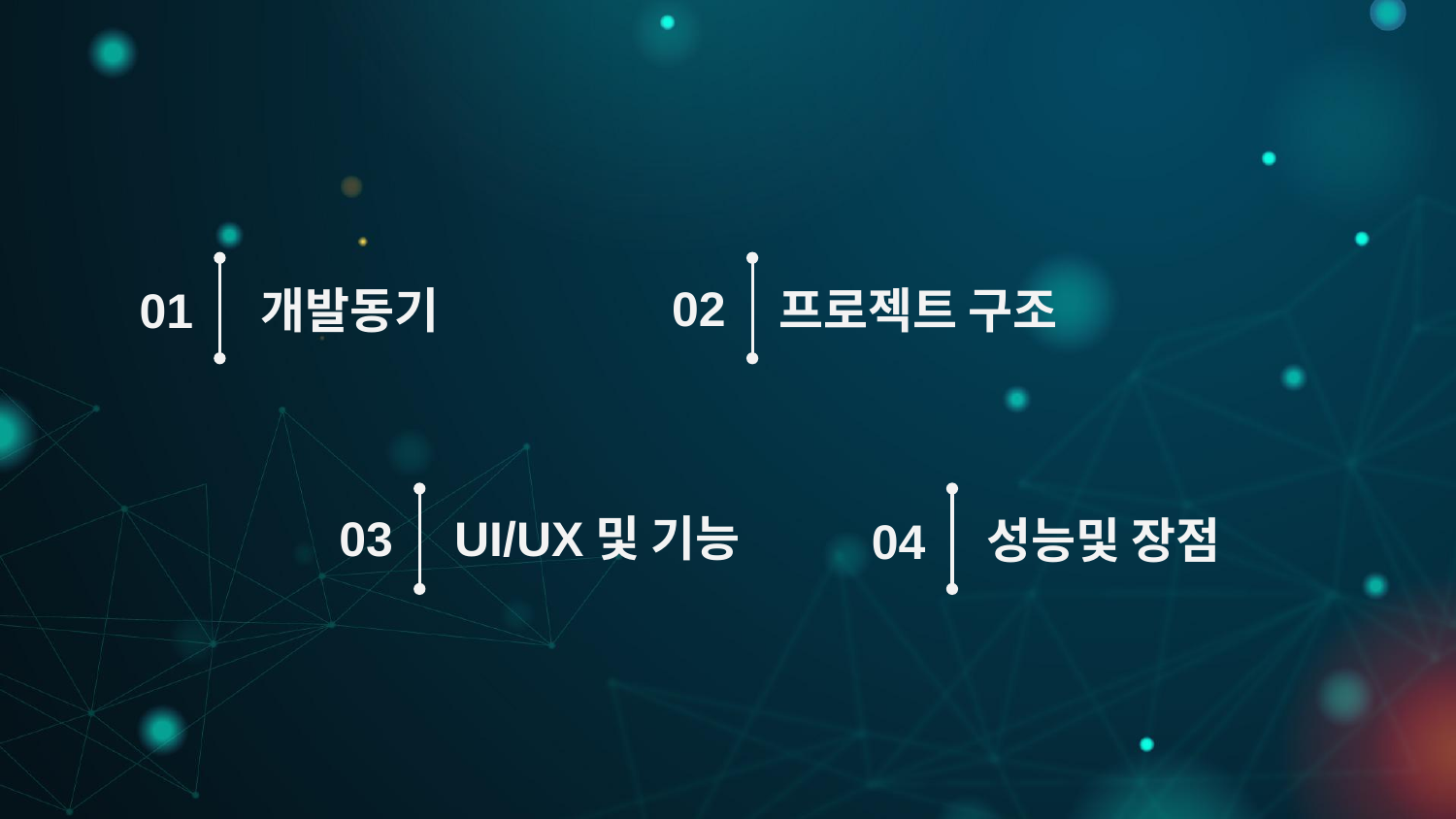

02
프로젝트 구조
01
# 개발동기
03
UI/UX및 기능
성능및 장점
04